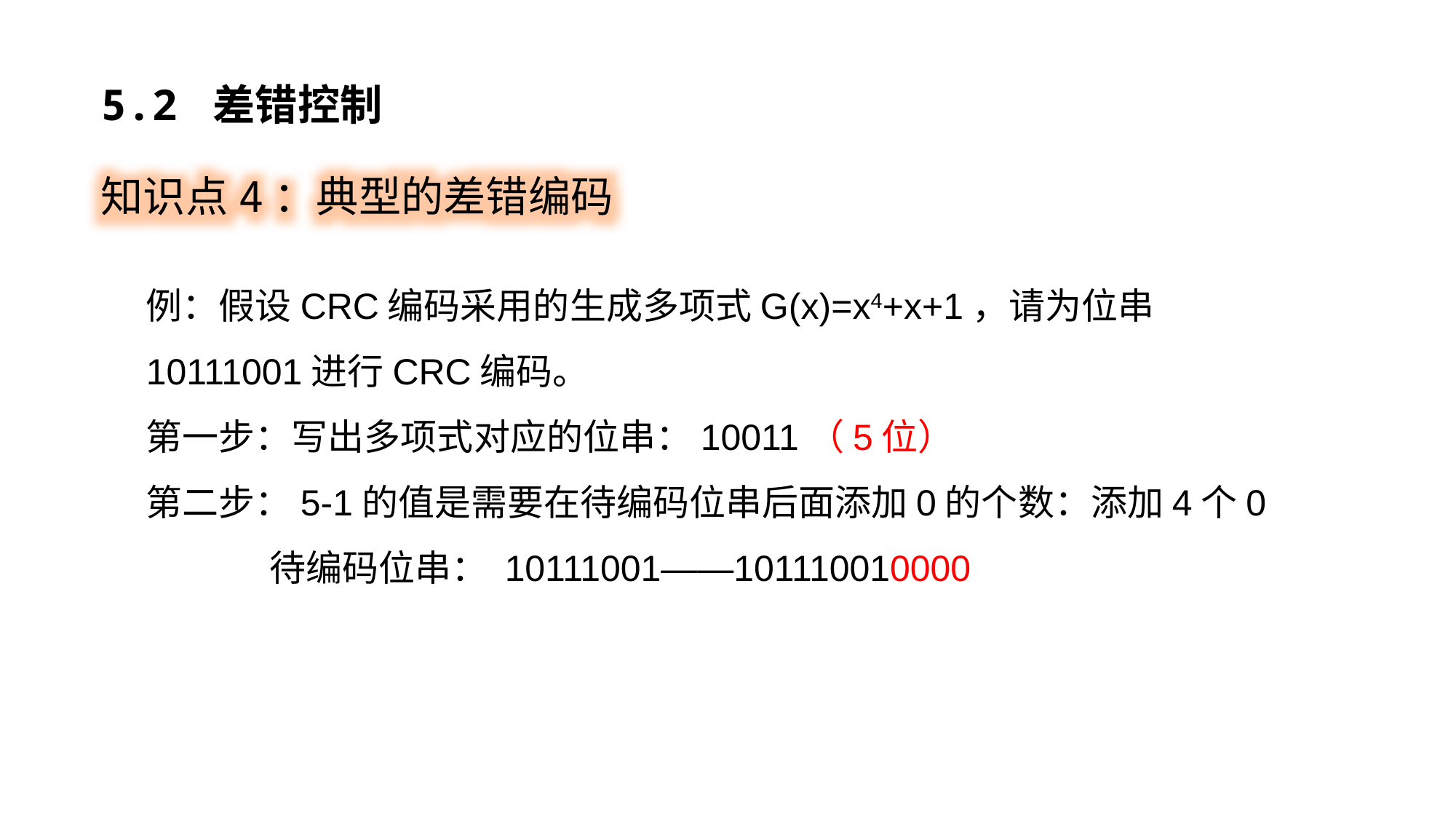

5.2 差错控制
知识点4：典型的差错编码
例：假设CRC编码采用的生成多项式G(x)=x4+x+1，请为位串10111001进行CRC编码。
第一步：写出多项式对应的位串：10011（5位）
第二步：5-1的值是需要在待编码位串后面添加0的个数：添加4个0
              待编码位串： 10111001——101110010000